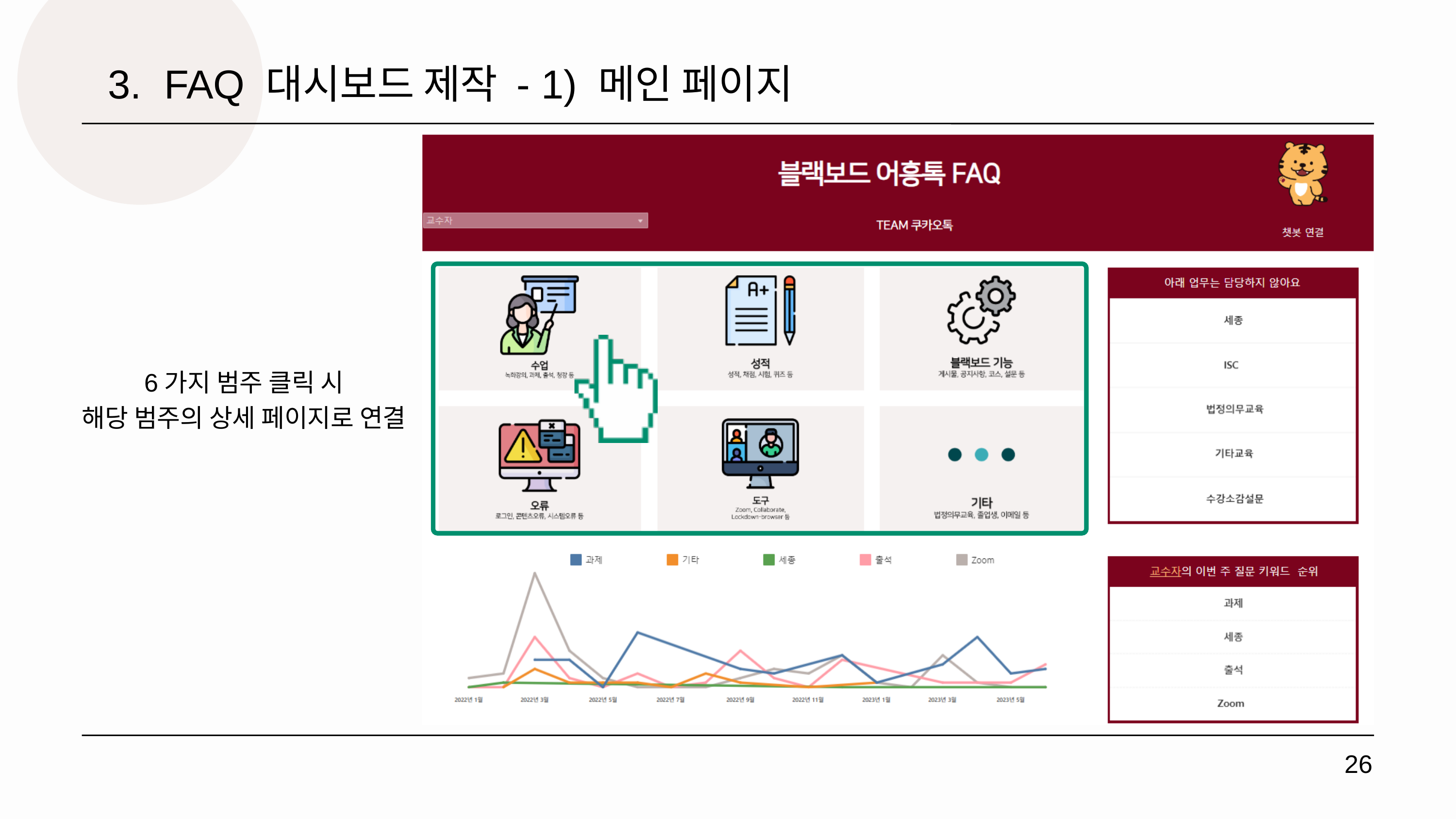

3.  FAQ 대시보드 제작 - 1) 메인 페이지

6가지 범주 클릭 시
해당 범주의 상세 페이지로 연결

26